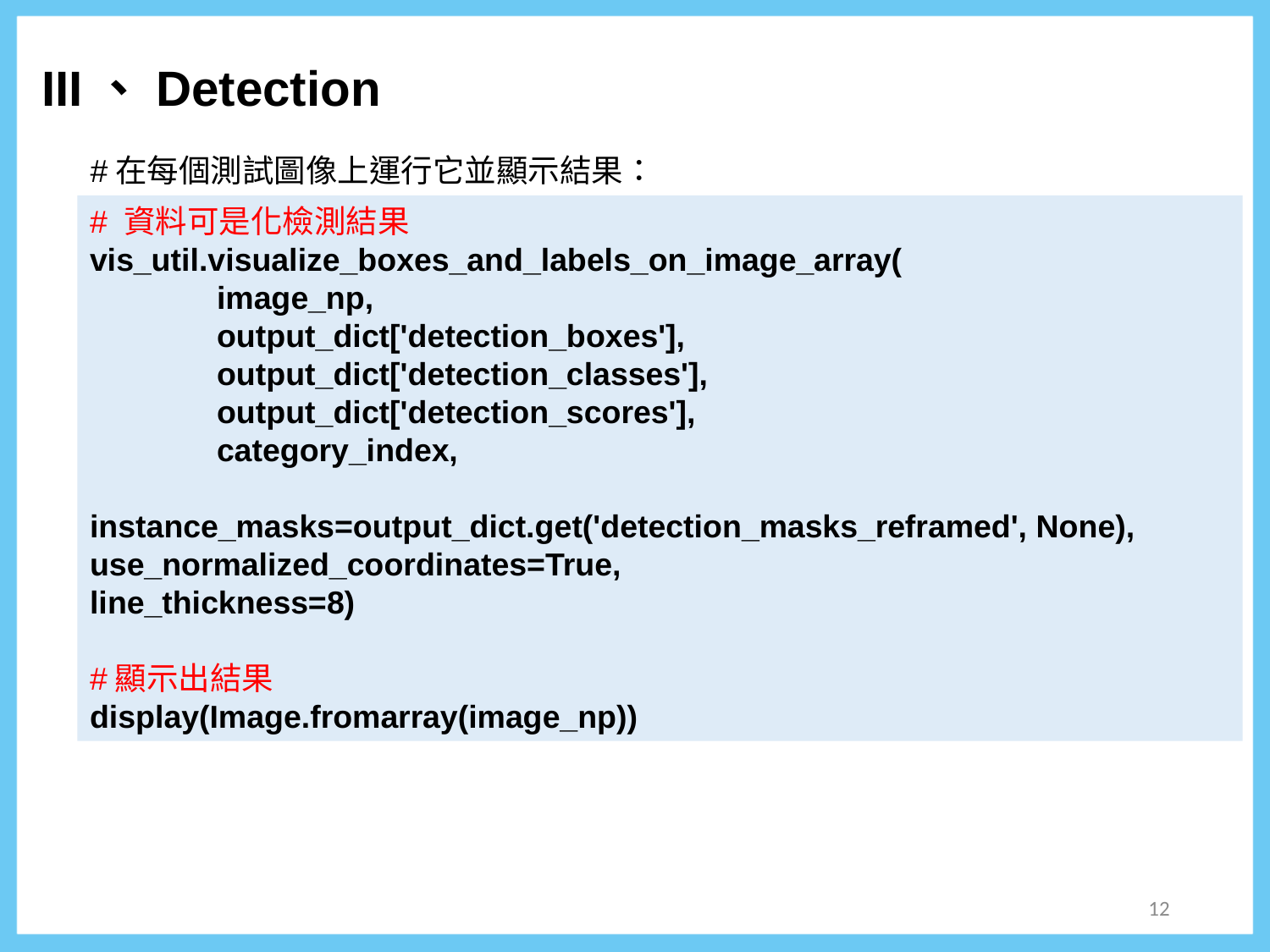

III、Detection
#在每個測試圖像上運行它並顯示結果：
# 資料可是化檢測結果
vis_util.visualize_boxes_and_labels_on_image_array(
	image_np,
	output_dict['detection_boxes'],
	output_dict['detection_classes'],
	output_dict['detection_scores'],
	category_index,
	instance_masks=output_dict.get('detection_masks_reframed', None),
use_normalized_coordinates=True,
line_thickness=8)

#顯示出結果
display(Image.fromarray(image_np))
12